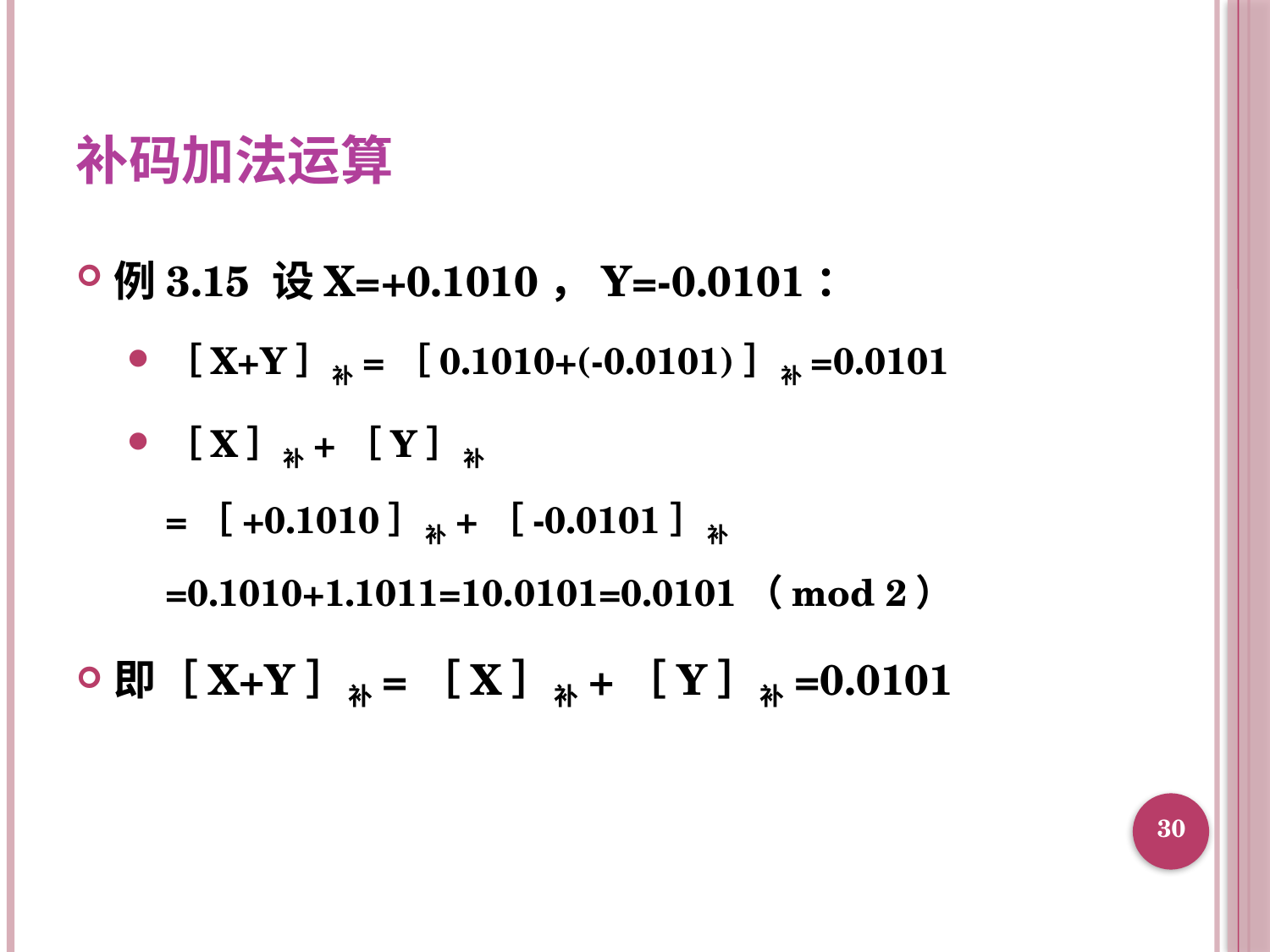

# 补码加法运算
例3.15 设X=+0.1010，Y=-0.0101：
［X+Y］补=［0.1010+(-0.0101)］补=0.0101
［X］补+［Y］补
=［+0.1010］补+［-0.0101］补
=0.1010+1.1011=10.0101=0.0101（mod 2）
即［X+Y］补=［X］补+［Y］补=0.0101
30